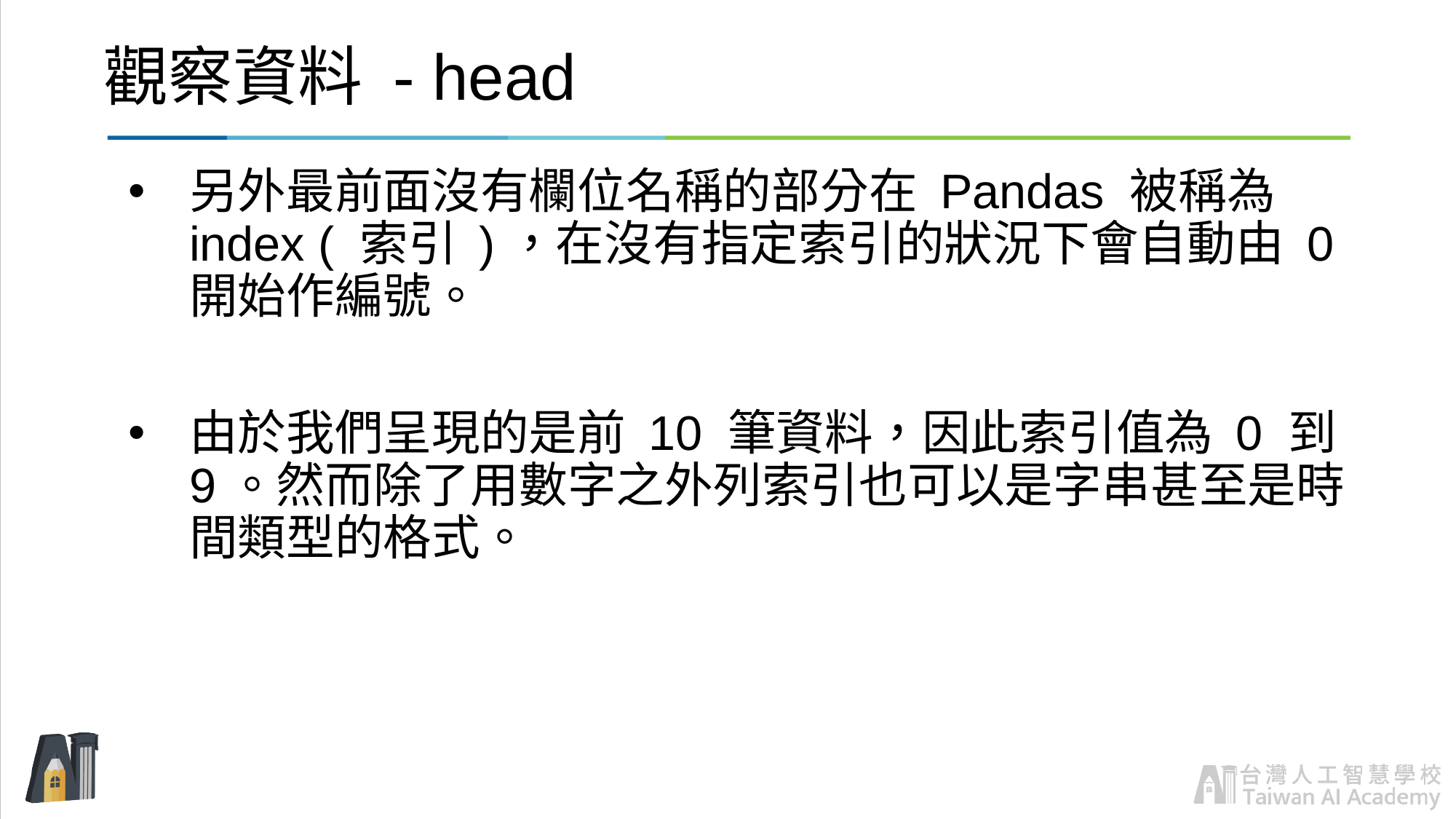

# 觀察資料 - head
另外最前面沒有欄位名稱的部分在 Pandas 被稱為 index ( 索引 )，在沒有指定索引的狀況下會自動由 0 開始作編號。

由於我們呈現的是前 10 筆資料，因此索引值為 0 到 9。然而除了用數字之外列索引也可以是字串甚至是時間類型的格式。